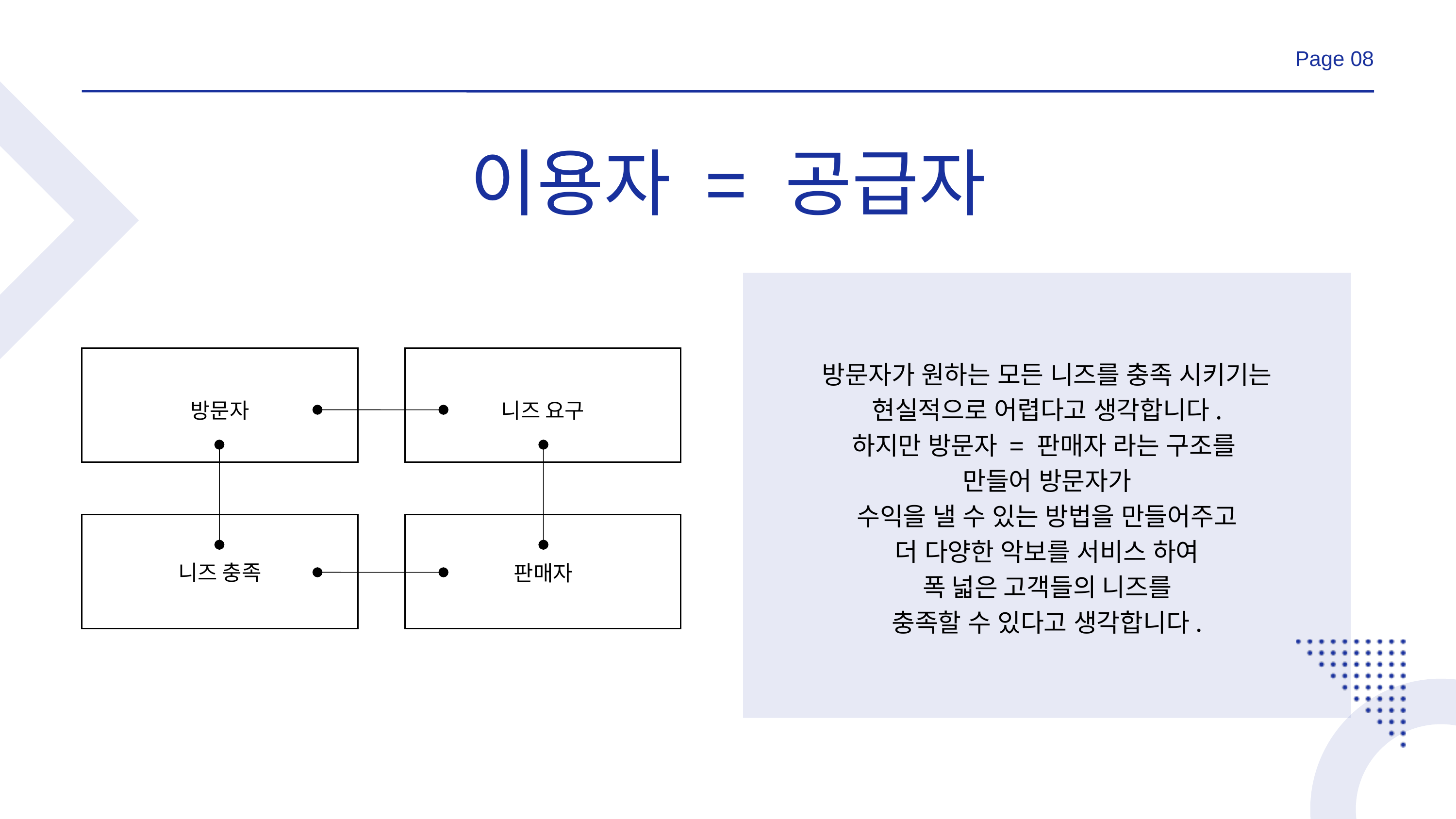

Page 08

이용자 = 공급자

방문자가 원하는 모든 니즈를 충족 시키기는
현실적으로 어렵다고 생각합니다.
하지만 방문자 = 판매자 라는 구조를
만들어 방문자가
수익을 낼 수 있는 방법을 만들어주고
더 다양한 악보를 서비스 하여
폭 넓은 고객들의 니즈를
충족할 수 있다고 생각합니다.
방문자
니즈 요구

니즈 충족
판매자